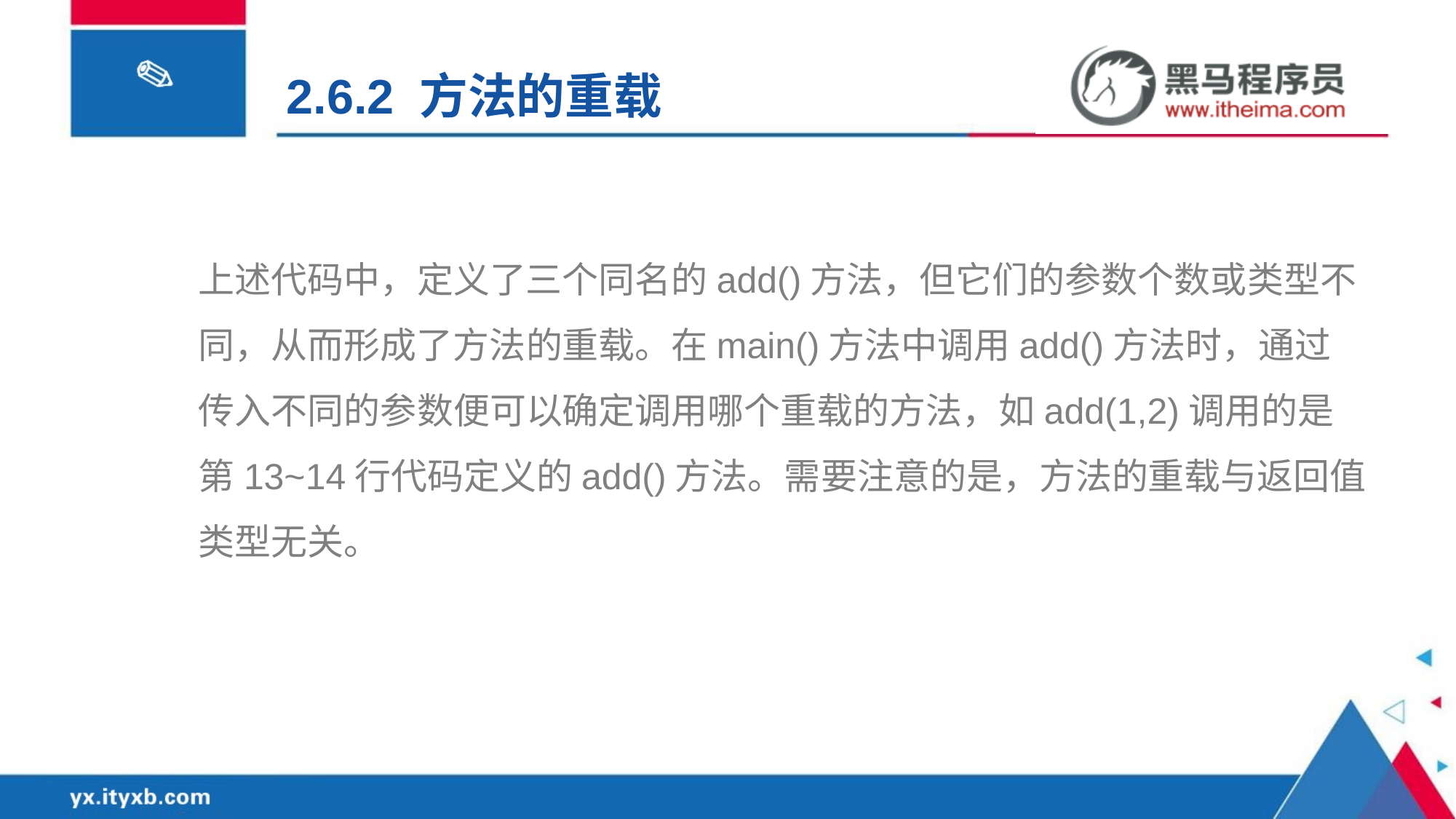

2.6.2 方法的重载

上述代码中，定义了三个同名的add()方法，但它们的参数个数或类型不同，从而形成了方法的重载。在main()方法中调用add()方法时，通过传入不同的参数便可以确定调用哪个重载的方法，如add(1,2)调用的是第13~14行代码定义的add()方法。需要注意的是，方法的重载与返回值类型无关。